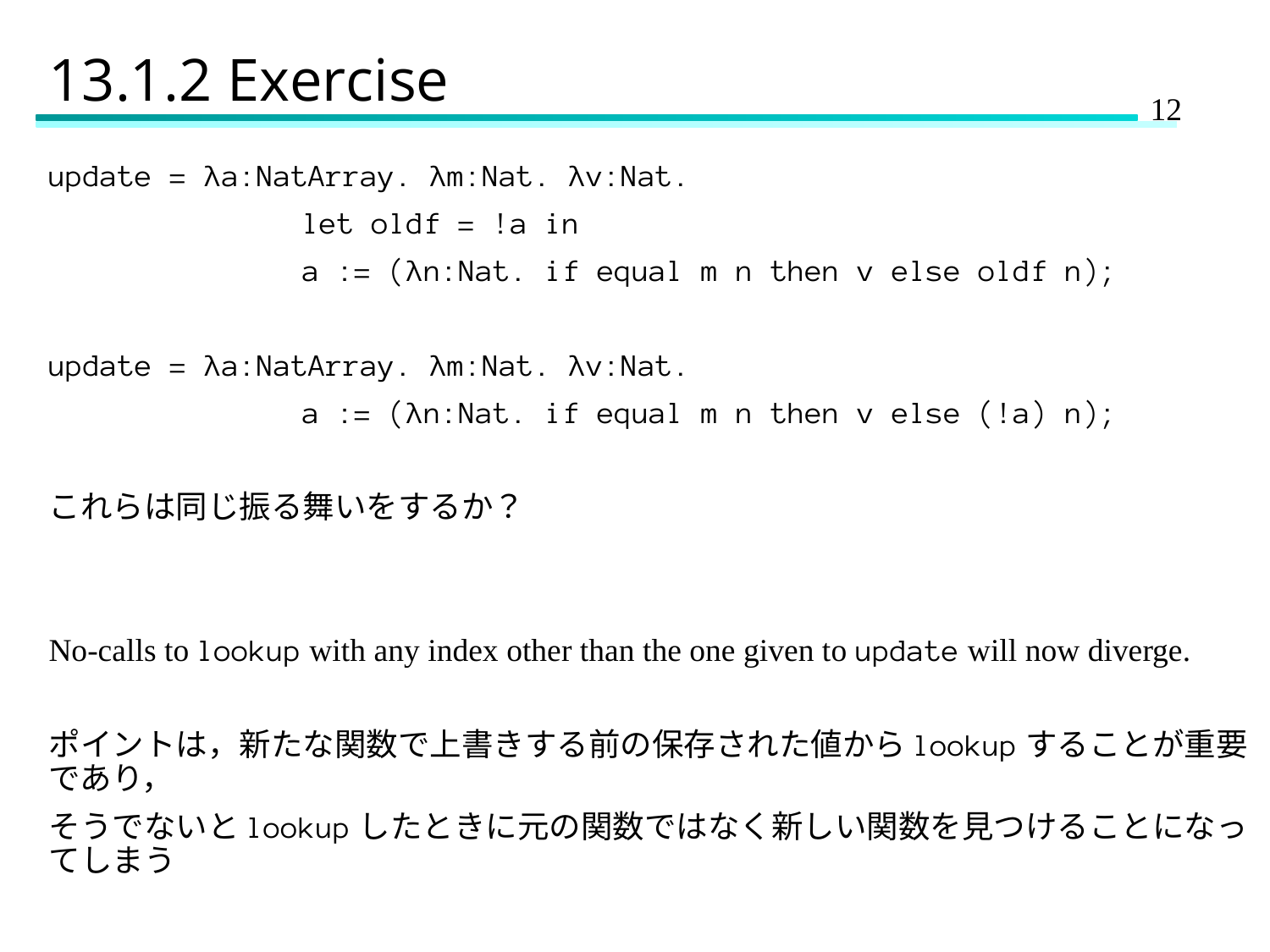

# 13.1.2 Exercise
update = λa:NatArray. λm:Nat. λv:Nat.
		let oldf = !a in
		a := (λn:Nat. if equal m n then v else oldf n);

update = λa:NatArray. λm:Nat. λv:Nat.
		a := (λn:Nat. if equal m n then v else (!a) n);

これらは同じ振る舞いをするか？

No-calls to lookup with any index other than the one given to update will now diverge.

ポイントは，新たな関数で上書きする前の保存された値からlookupすることが重要であり，
そうでないとlookupしたときに元の関数ではなく新しい関数を見つけることになってしまう